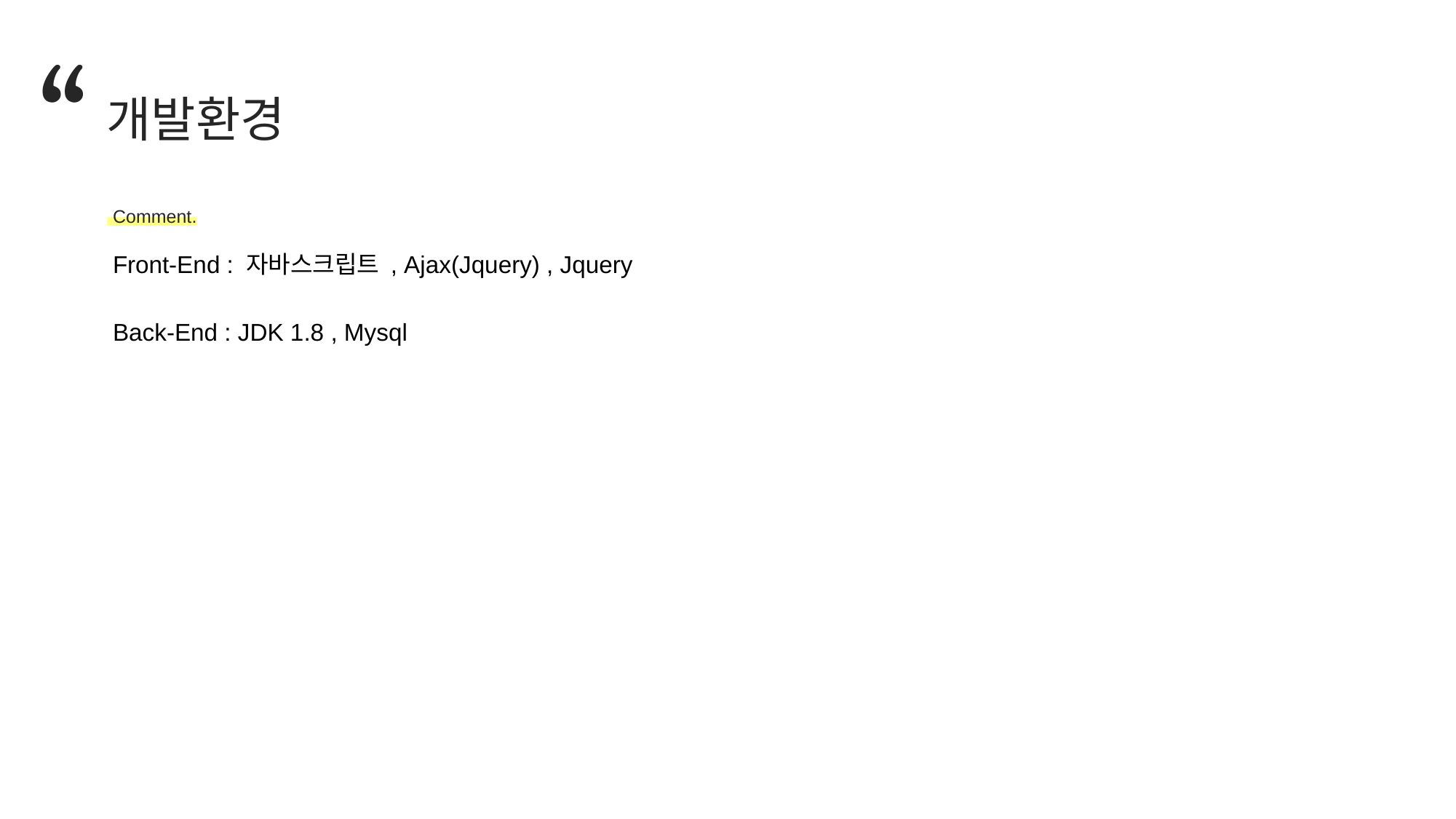

“
개발환경
Comment.

Front-End : 자바스크립트 , Ajax(Jquery) , Jquery

Back-End : JDK 1.8 , Mysql